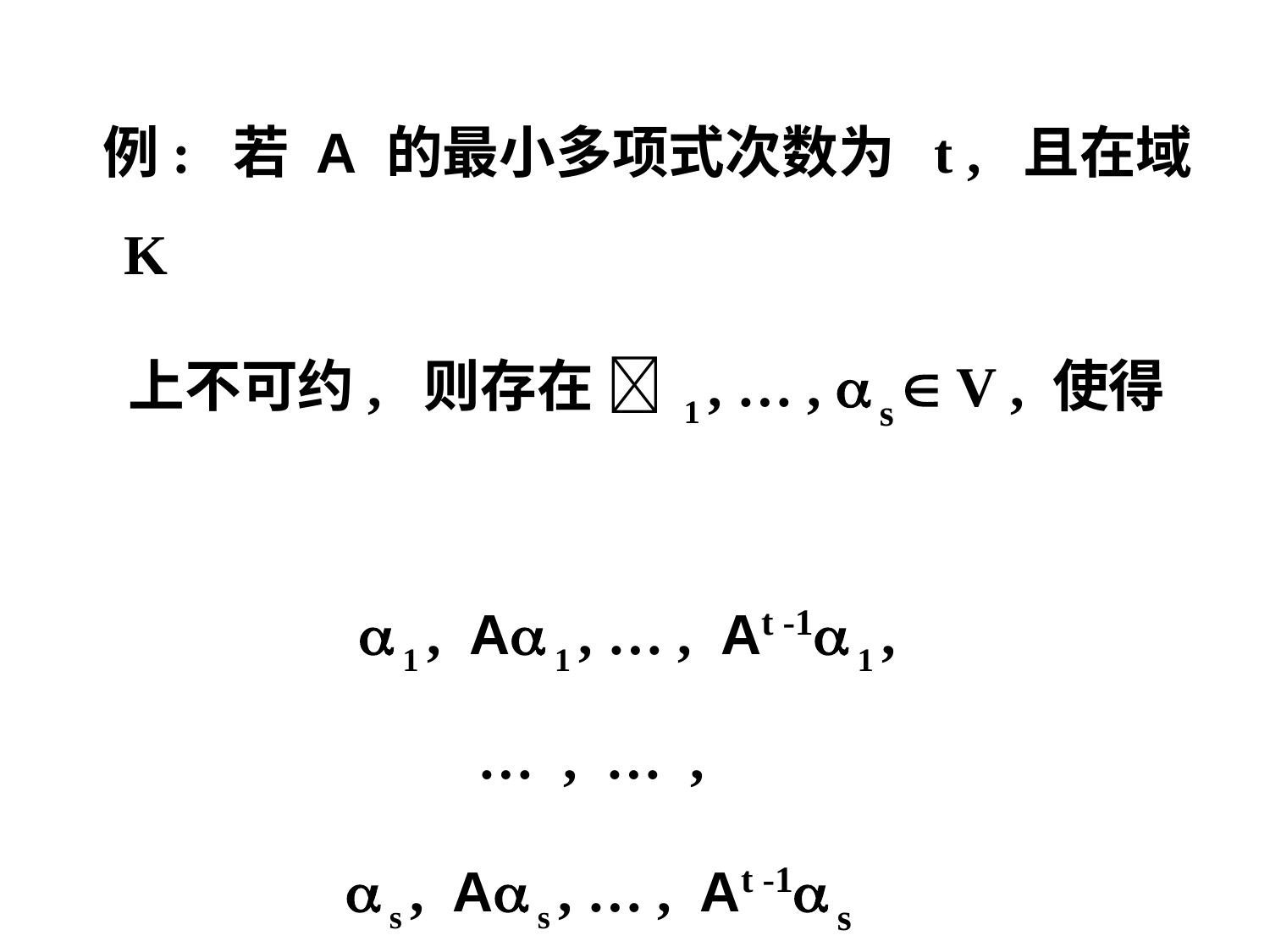

例:  若 A 的最小多项式次数为  t ,  且在域 K
   上不可约,  则存在 α 1 , … , α s ∈ V , 使得
               α 1 ,  Aα 1 , … ,  At -1α 1 ,
                         …  ,  …  ,
                   α s ,  Aα s , … ,  At -1α s
   构成 V 的一组基 .